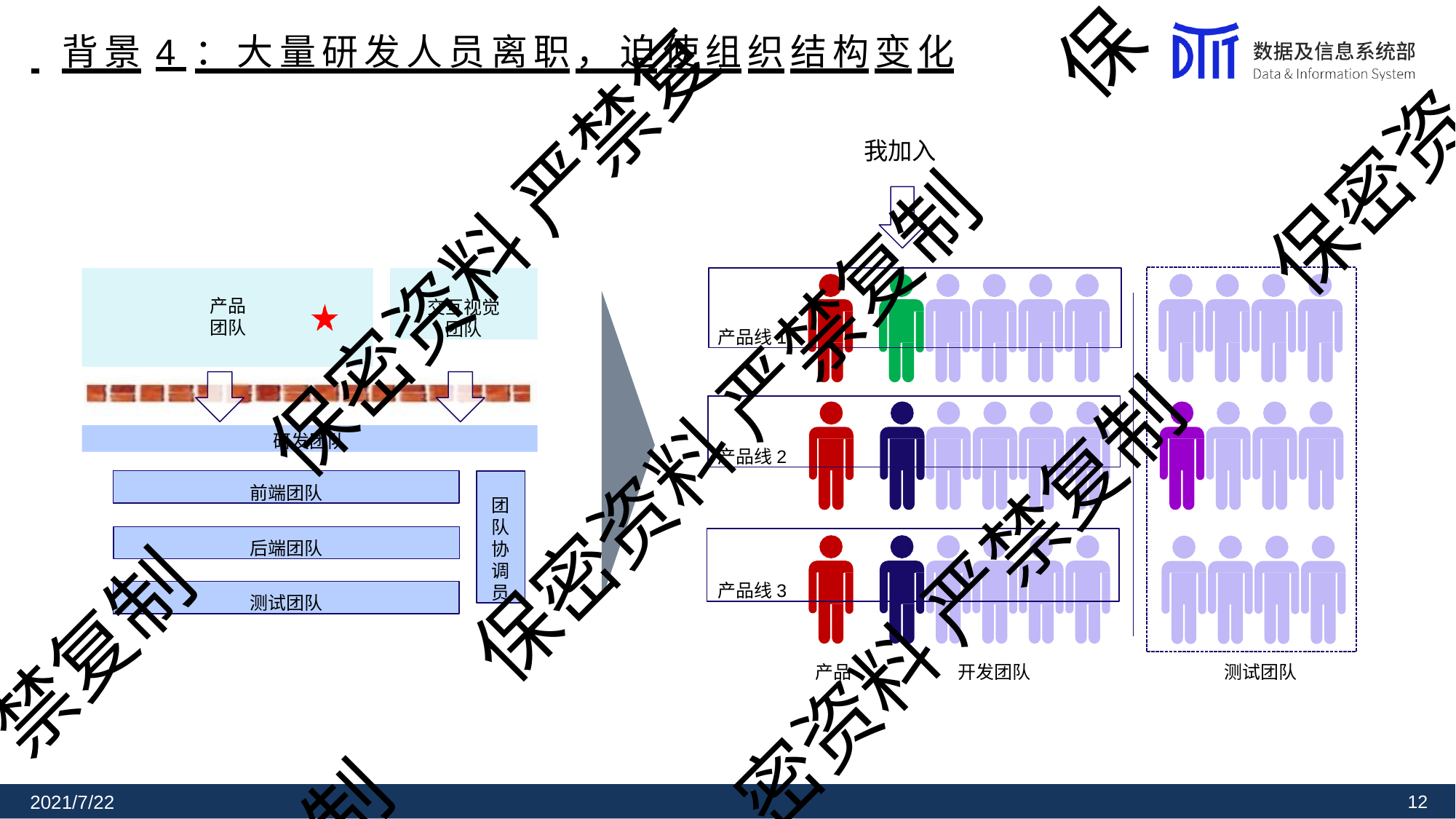

保
# 背景4 ：大量研发人员离职， 迫使组织结构变化
我加入
保密资

保密资料 严禁复

产品线1

交互视觉 团队

产品 团队

保密资料 严禁复制

产品线2

研发团队
前端团队

团 队 协 调 员
后端团队

产品线3

密资料 严禁复制
测试团队
禁复制
产品	开发团队
测试团队
制
2021/7/22
12